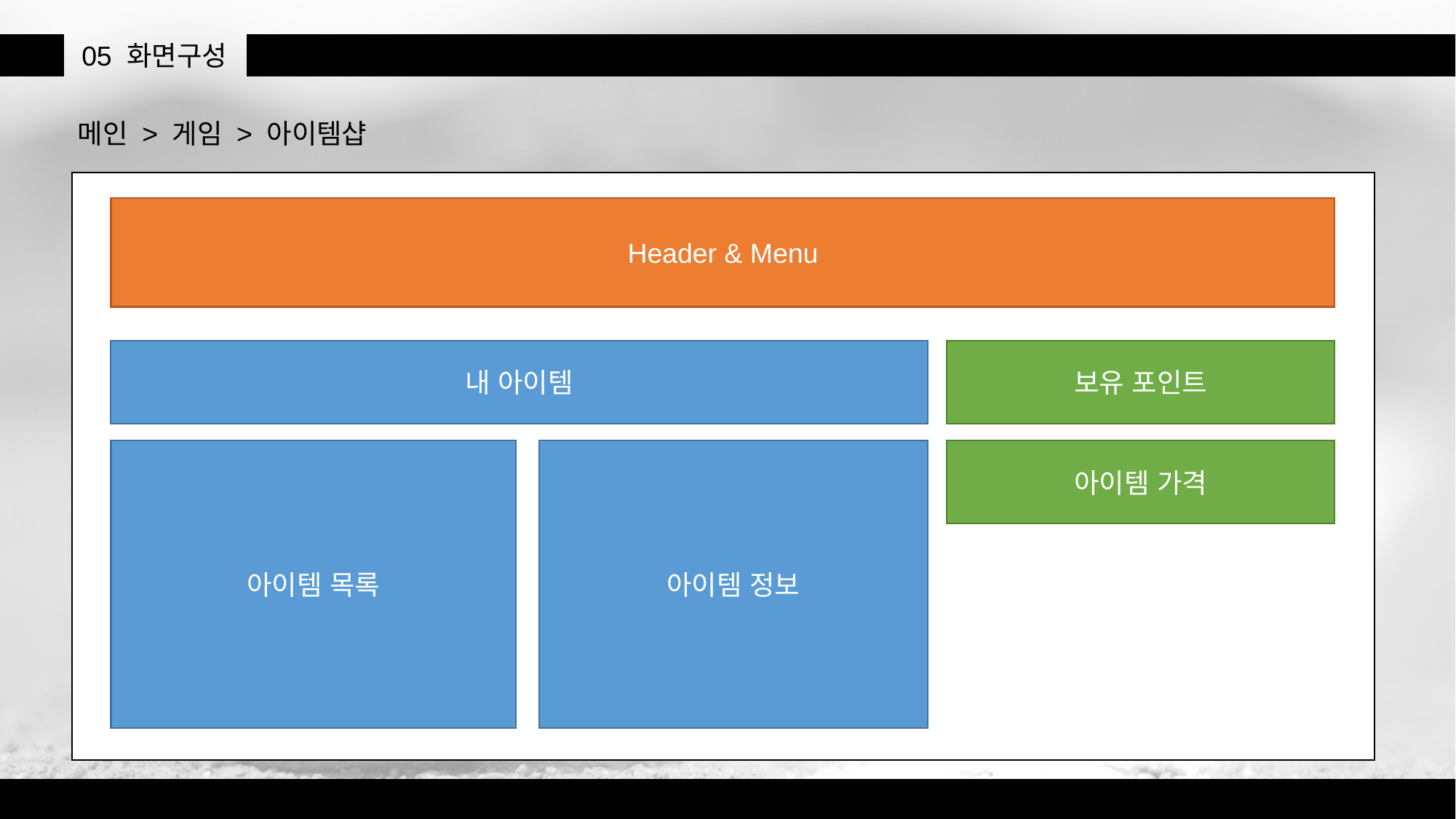

05
화면구성
메인 > 게임 > 아이템샵

Header & Menu
내 아이템
보유 포인트
아이템 가격
아이템 목록
아이템 정보